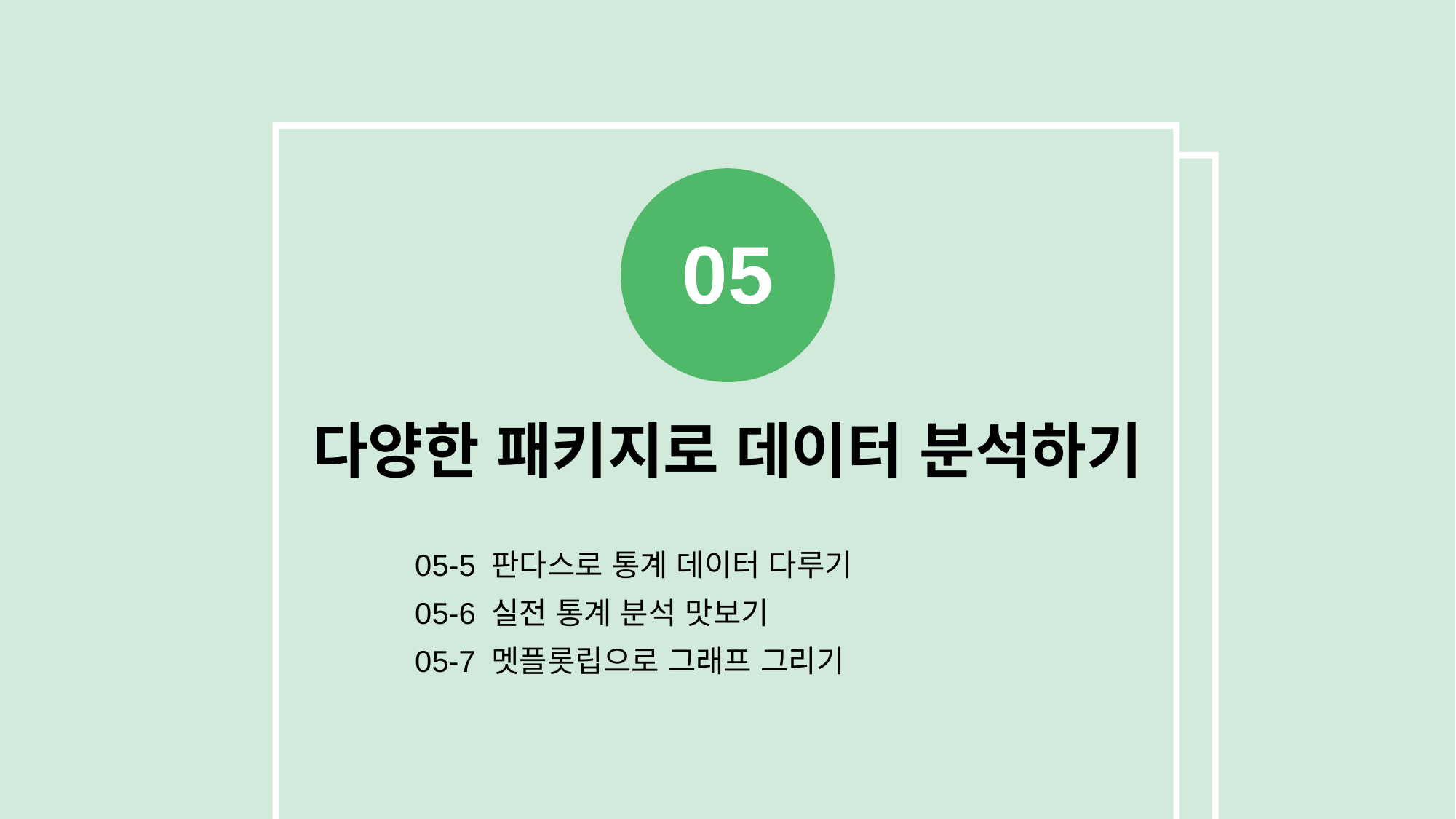

05
다양한 패키지로 데이터 분석하기
05-5 판다스로 통계 데이터 다루기
05-6 실전 통계 분석 맛보기
05-7 멧플롯립으로 그래프 그리기